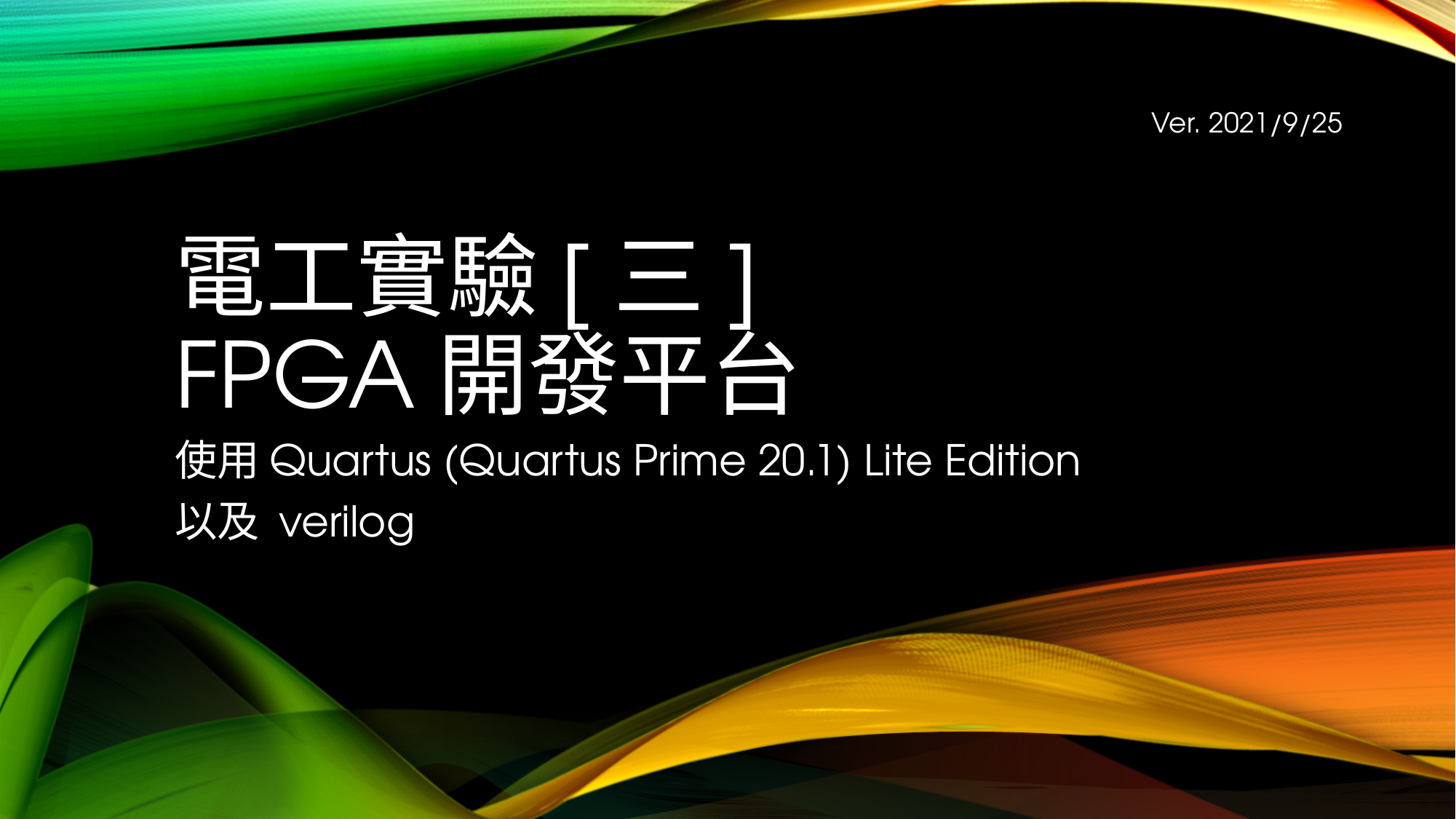

Ver. 2021/9/25
# 電工實驗[三] FPGA開發平台
使用Quartus (Quartus Prime 20.1) Lite Edition
以及 verilog